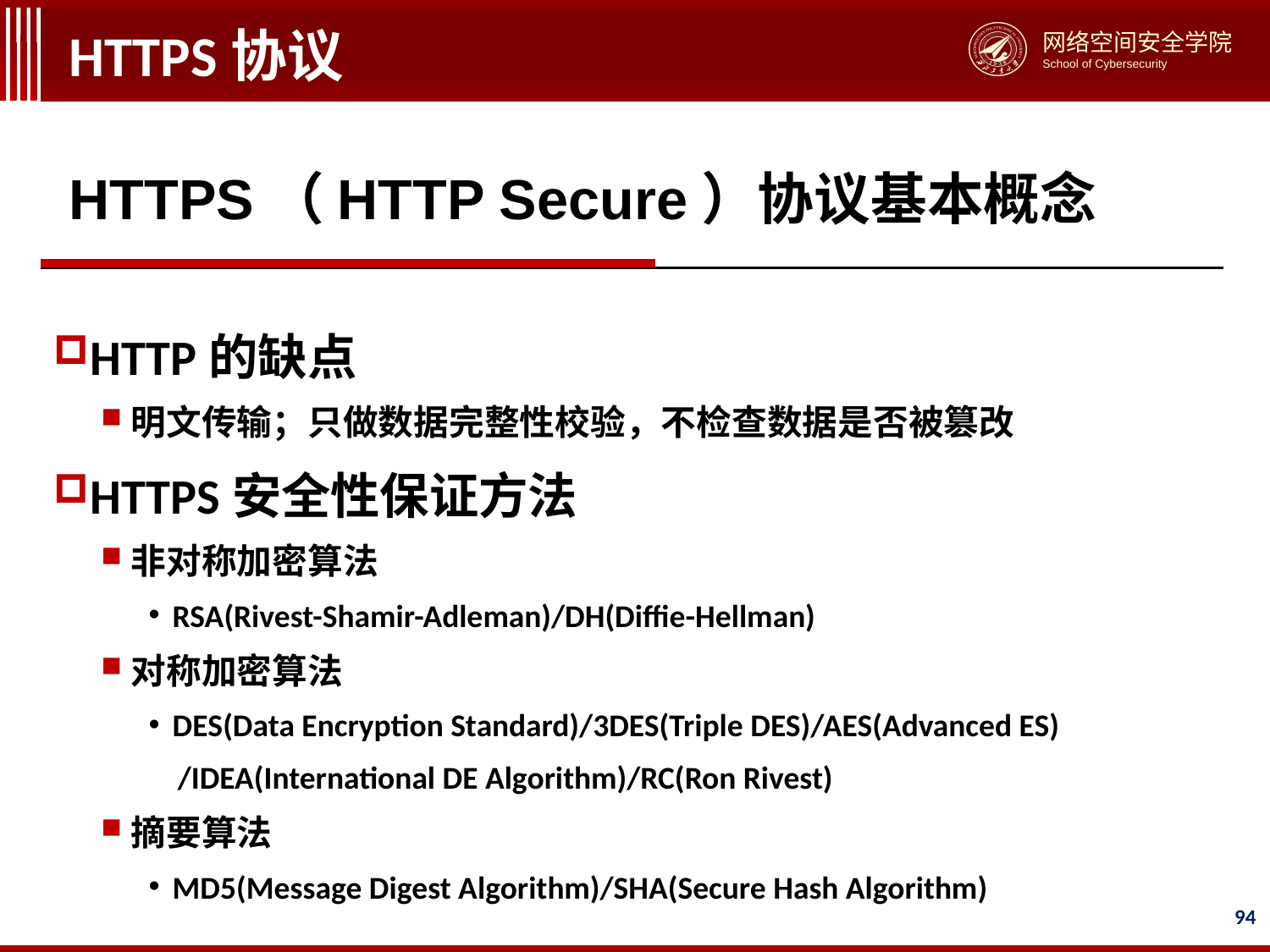

# HTTPS协议
HTTPS（HTTP Secure）协议基本概念
HTTP的缺点
明文传输；只做数据完整性校验，不检查数据是否被篡改
HTTPS安全性保证方法
非对称加密算法
RSA(Rivest-Shamir-Adleman)/DH(Diffie-Hellman)
对称加密算法
DES(Data Encryption Standard)/3DES(Triple DES)/AES(Advanced ES)
    /IDEA(International DE Algorithm)/RC(Ron Rivest)
摘要算法
MD5(Message Digest Algorithm)/SHA(Secure Hash Algorithm)